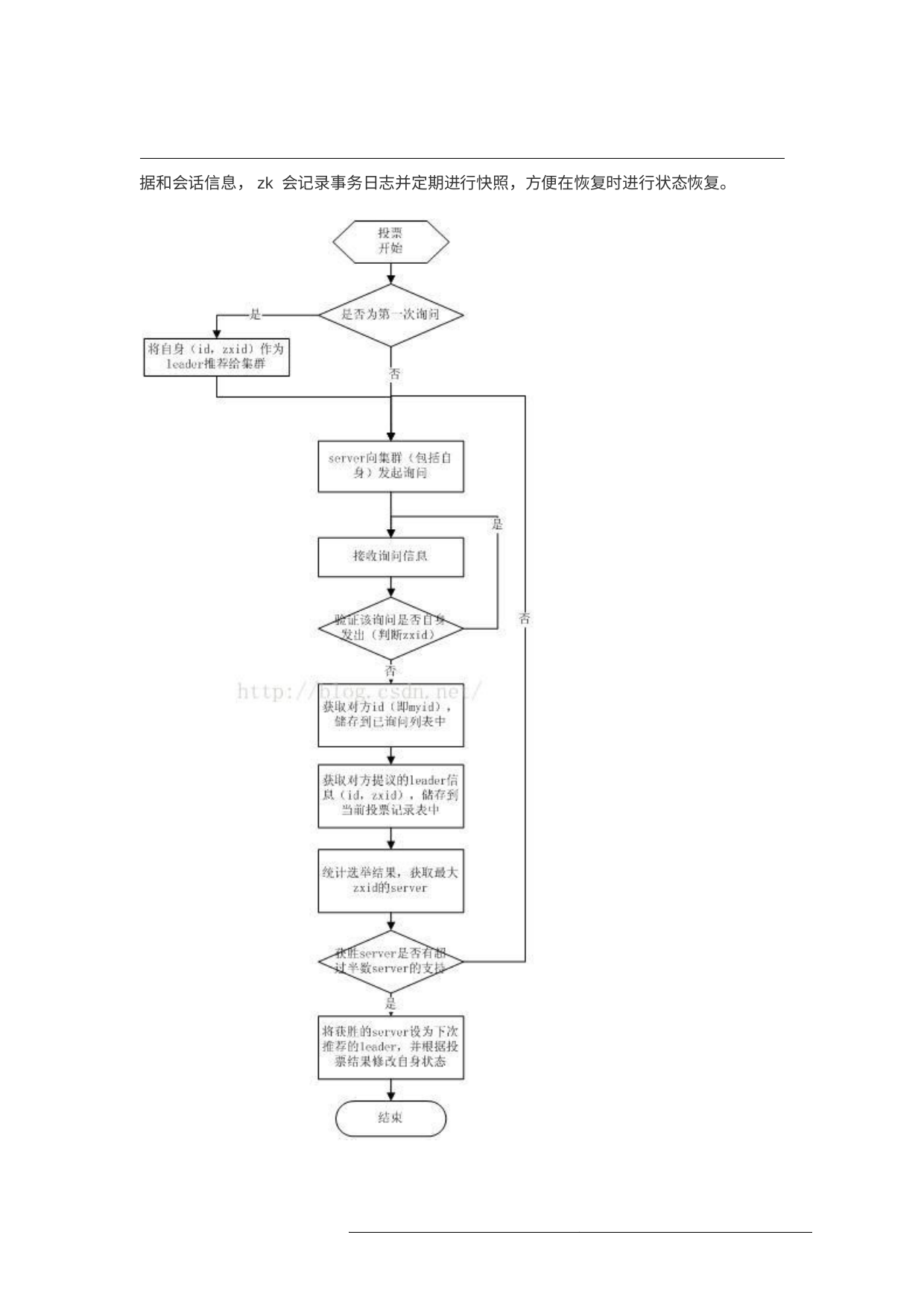

据和会话信息，zk 会记录事务日志并定期进行快照，方便在恢复时进行状态恢复。